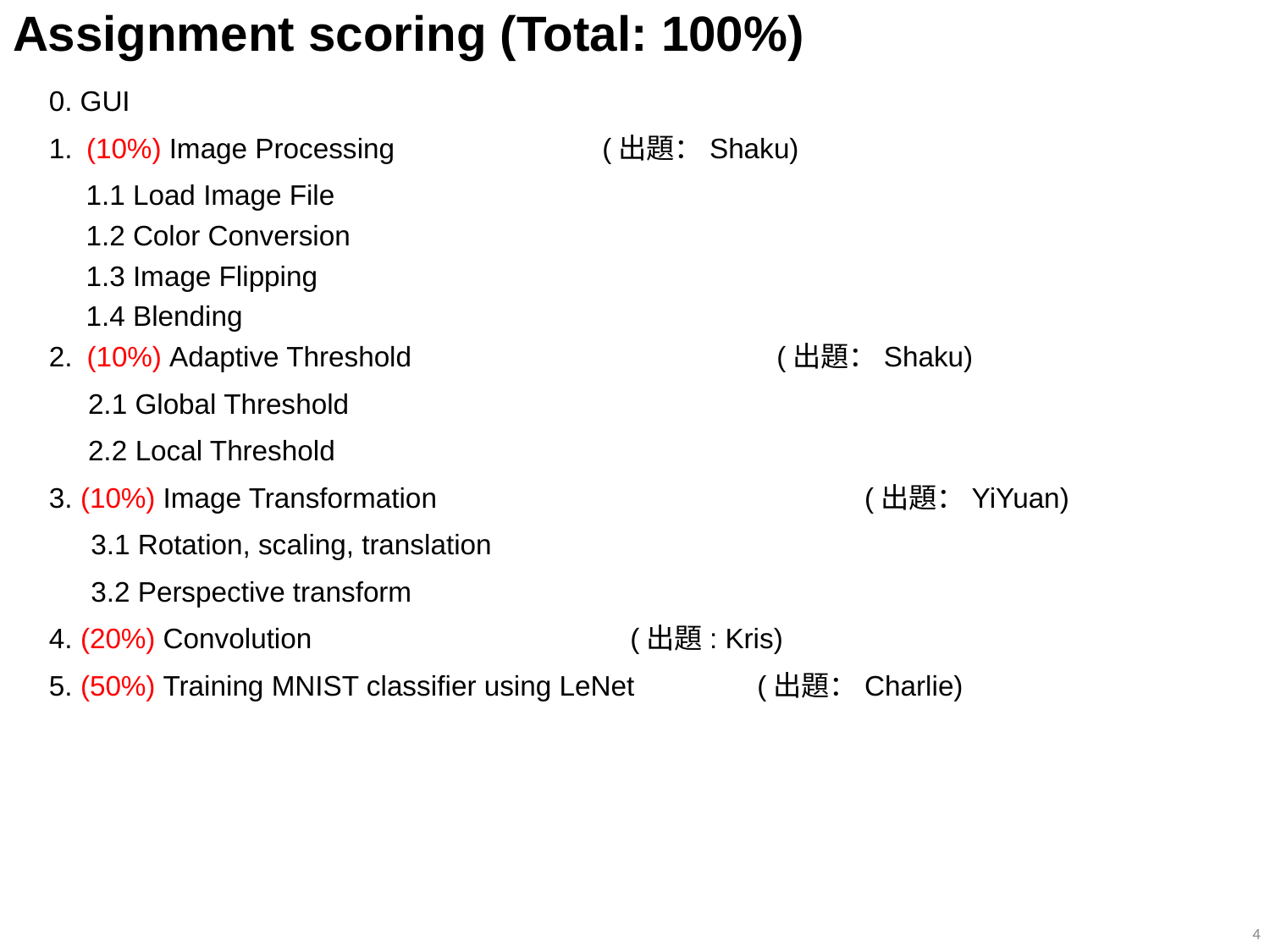

# Assignment scoring (Total: 100%)
0. GUI
1.	(10%) Image Processing		 (出題：Shaku)
1.1 Load Image File
1.2 Color Conversion
1.3 Image Flipping
1.4 Blending
2.	(10%) Adaptive Threshold 			       (出題：Shaku)
     2.1 Global Threshold
     2.2 Local Threshold
3. (10%) Image Transformation				  (出題：YiYuan)
   3.1 Rotation, scaling, translation
   3.2 Perspective transform
4. (20%) Convolution 			       (出題: Kris)
5. (50%) Training MNIST classifier using LeNet	       (出題：Charlie)

4